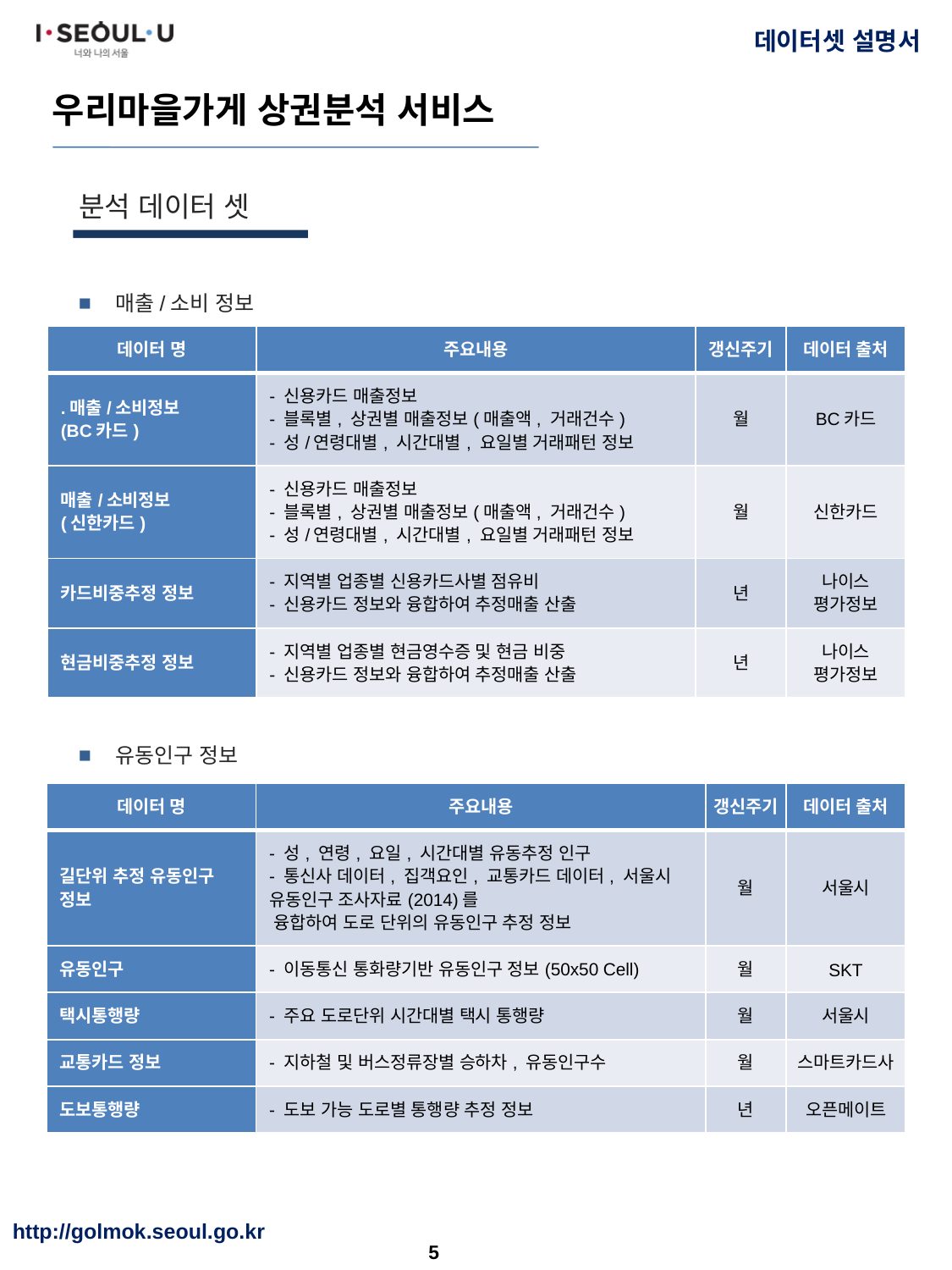

분석 데이터 셋

매출/소비 정보
| 데이터 명 | 주요내용 | 갱신주기 | 데이터 출처 |
| --- | --- | --- | --- |
| .매출/소비정보  (BC카드) | - 신용카드 매출정보 - 블록별, 상권별 매출정보(매출액, 거래건수) - 성/연령대별, 시간대별, 요일별 거래패턴 정보 | 월 | BC카드 |
| 매출/소비정보  (신한카드) | - 신용카드 매출정보 - 블록별, 상권별 매출정보(매출액, 거래건수) - 성/연령대별, 시간대별, 요일별 거래패턴 정보 | 월 | 신한카드 |
| 카드비중추정 정보 | - 지역별 업종별 신용카드사별 점유비 - 신용카드 정보와 융합하여 추정매출 산출 | 년 | 나이스 평가정보 |
| 현금비중추정 정보 | - 지역별 업종별 현금영수증 및 현금 비중 - 신용카드 정보와 융합하여 추정매출 산출 | 년 | 나이스 평가정보 |
유동인구 정보
| 데이터 명 | 주요내용 | 갱신주기 | 데이터 출처 |
| --- | --- | --- | --- |
| 길단위 추정 유동인구 정보 | - 성, 연령, 요일, 시간대별 유동추정 인구 - 통신사 데이터, 집객요인, 교통카드 데이터, 서울시 유동인구 조사자료(2014)를   융합하여 도로 단위의 유동인구 추정 정보 | 월 | 서울시 |
| 유동인구 | - 이동통신 통화량기반 유동인구 정보(50x50 Cell) | 월 | SKT |
| 택시통행량 | - 주요 도로단위 시간대별 택시 통행량 | 월 | 서울시 |
| 교통카드 정보 | - 지하철 및 버스정류장별 승하차, 유동인구수 | 월 | 스마트카드사 |
| 도보통행량 | - 도보 가능 도로별 통행량 추정 정보 | 년 | 오픈메이트 |
5